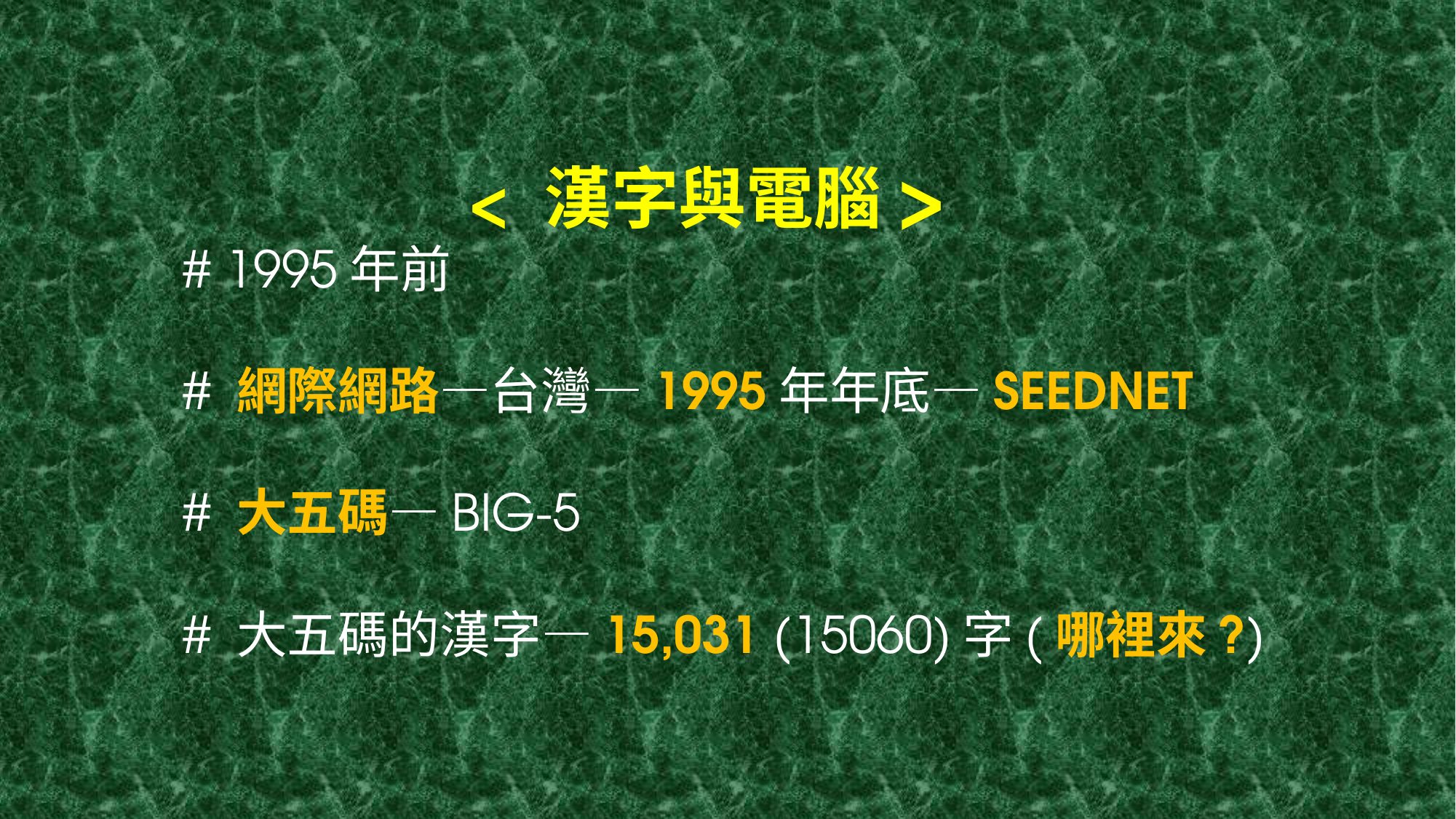

# < 漢字與電腦> # 1995年前 # 網際網路—台灣—1995年年底—seednet # 大五碼—Big-5 # 大五碼的漢字—15,031 (15060)字(哪裡來?)